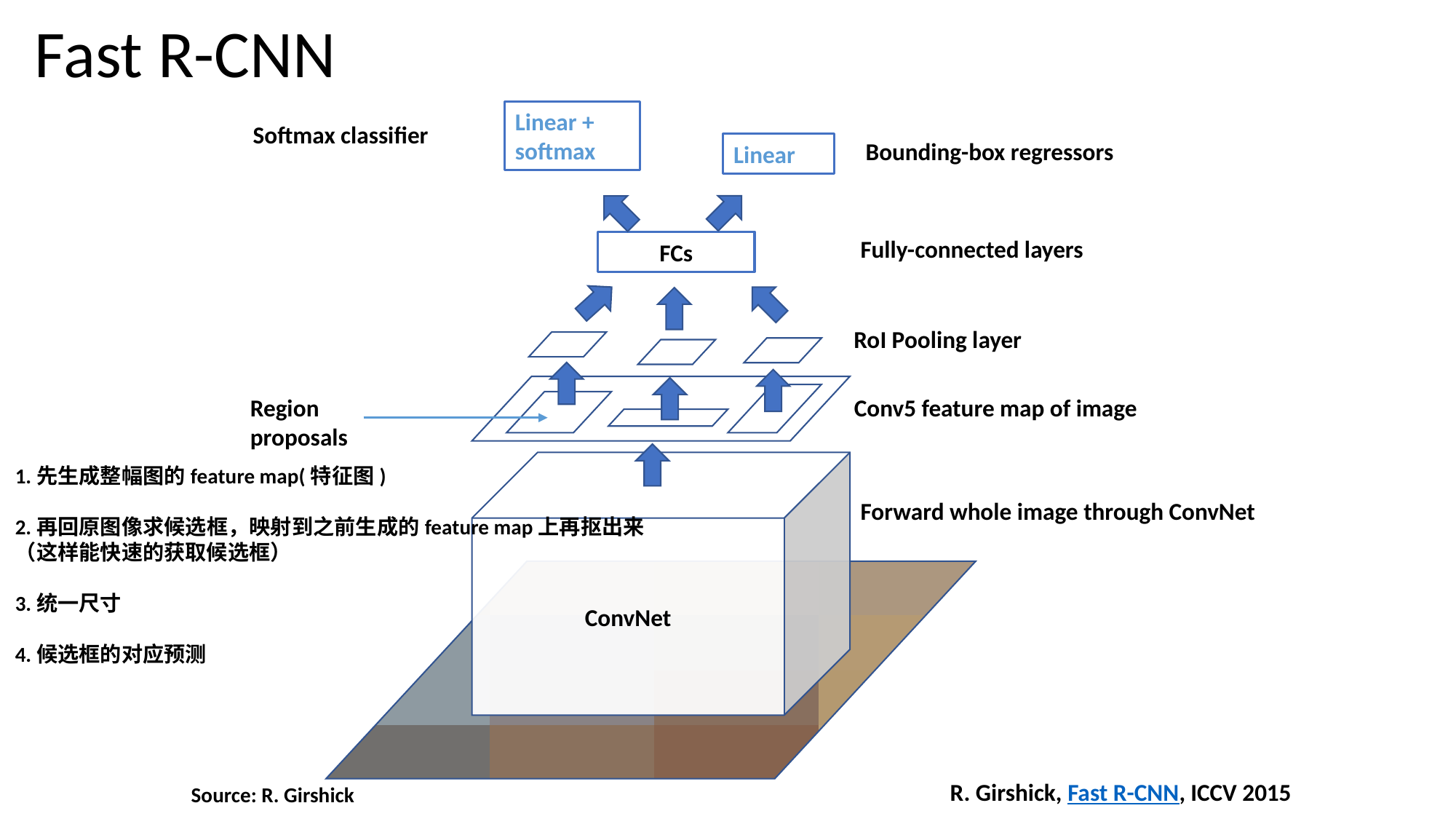

# Fast R-CNN
Linear +
softmax
Softmax classifier
Bounding-box regressors
Linear

Fully-connected layers
FCs

RoI Pooling layer

Region proposals
Conv5 feature map of image

ConvNet
Forward whole image through ConvNet

R. Girshick, Fast R-CNN, ICCV 2015
Source: R. Girshick
1.先生成整幅图的feature map(特征图)

2.再回原图像求候选框，映射到之前生成的feature map上再抠出来
（这样能快速的获取候选框）

3.统一尺寸

4.候选框的对应预测